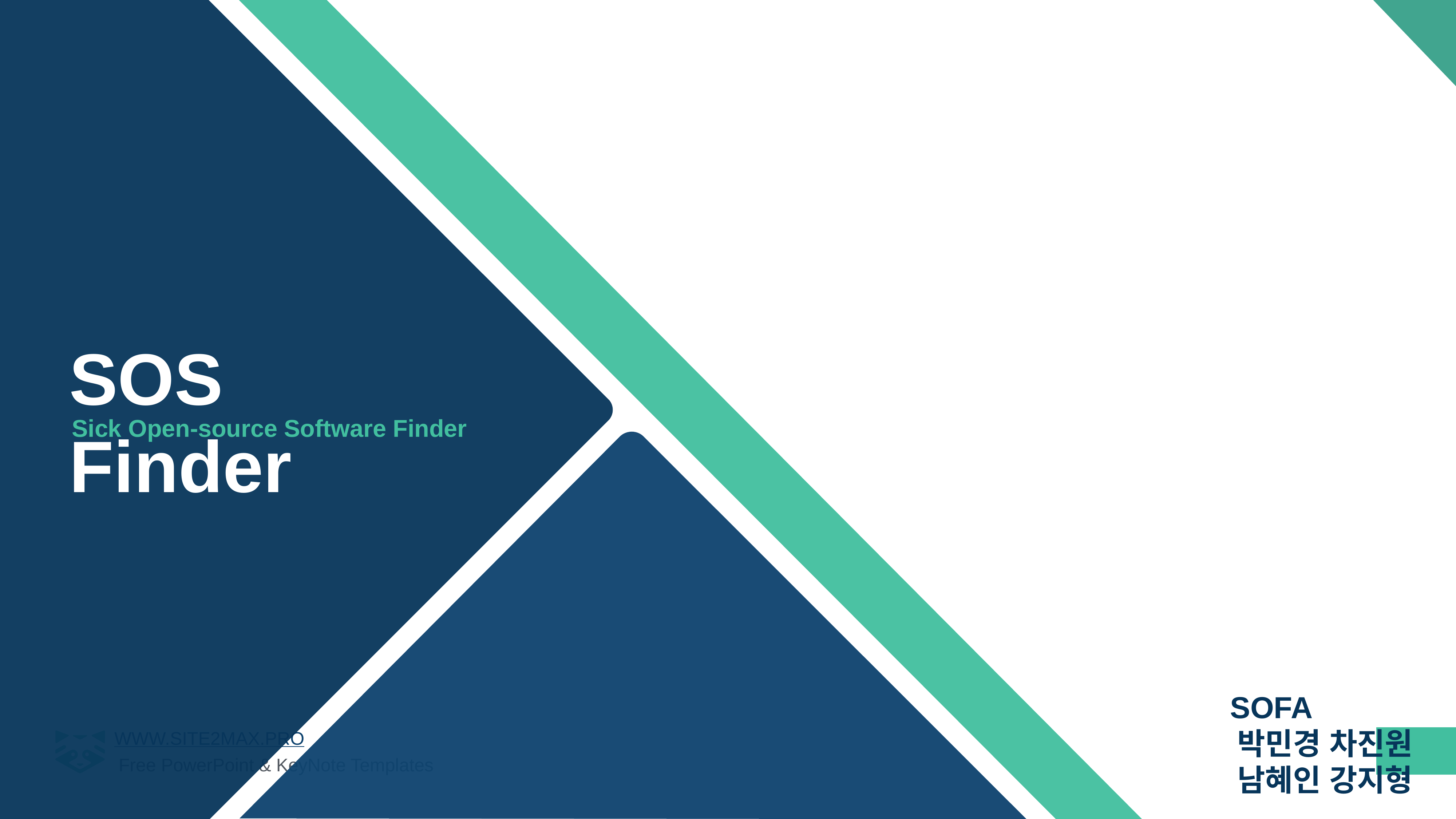

SOS Finder
Sick Open-source Software Finder

 SOFA
 박민경 차진원
 남혜인 강지형